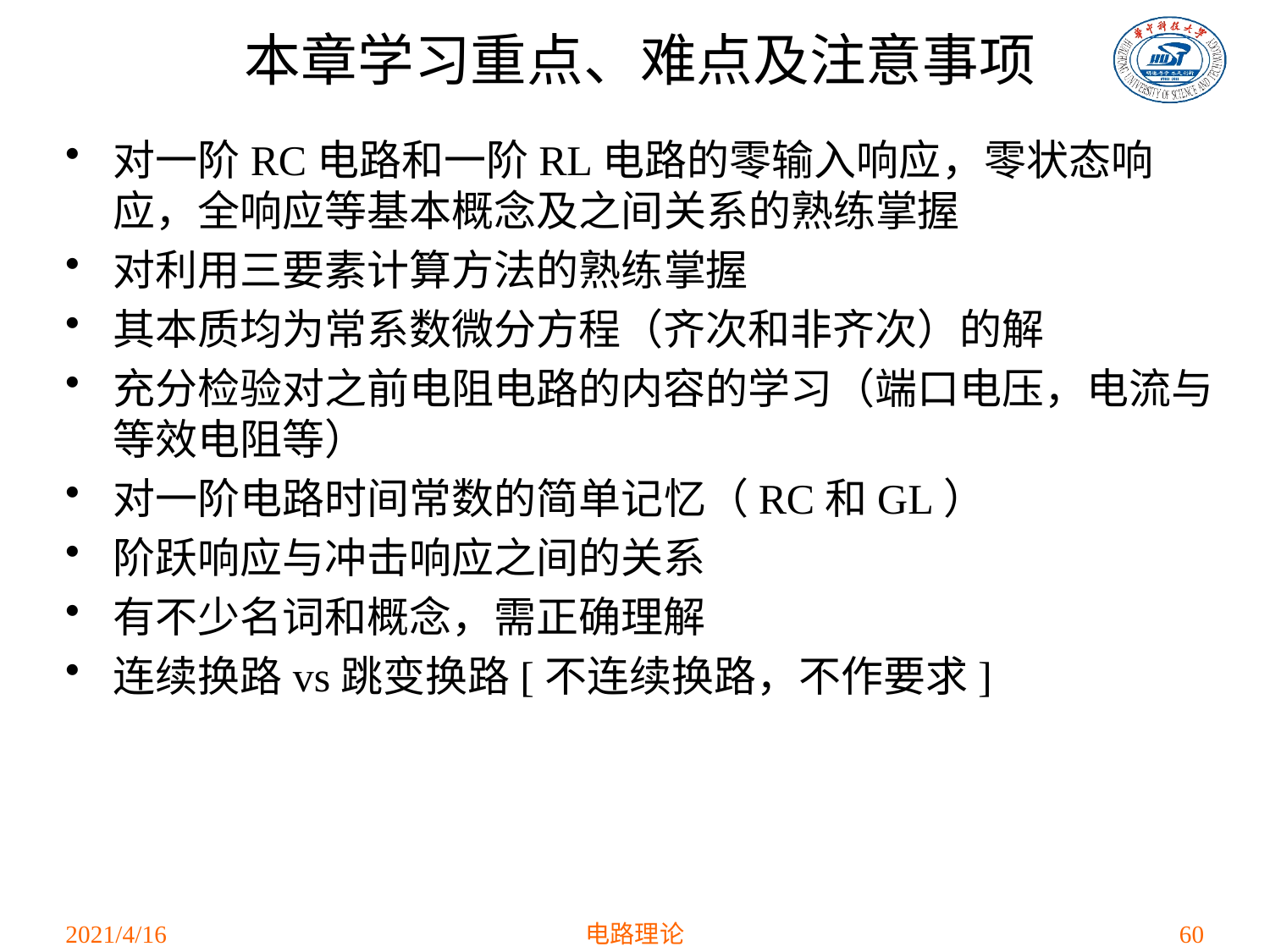

# 本章学习重点、难点及注意事项
对一阶RC电路和一阶RL电路的零输入响应，零状态响应，全响应等基本概念及之间关系的熟练掌握
对利用三要素计算方法的熟练掌握
其本质均为常系数微分方程（齐次和非齐次）的解
充分检验对之前电阻电路的内容的学习（端口电压，电流与等效电阻等）
对一阶电路时间常数的简单记忆（RC和GL）
阶跃响应与冲击响应之间的关系
有不少名词和概念，需正确理解
连续换路vs跳变换路[不连续换路，不作要求]

2021/4/16
电路理论
60